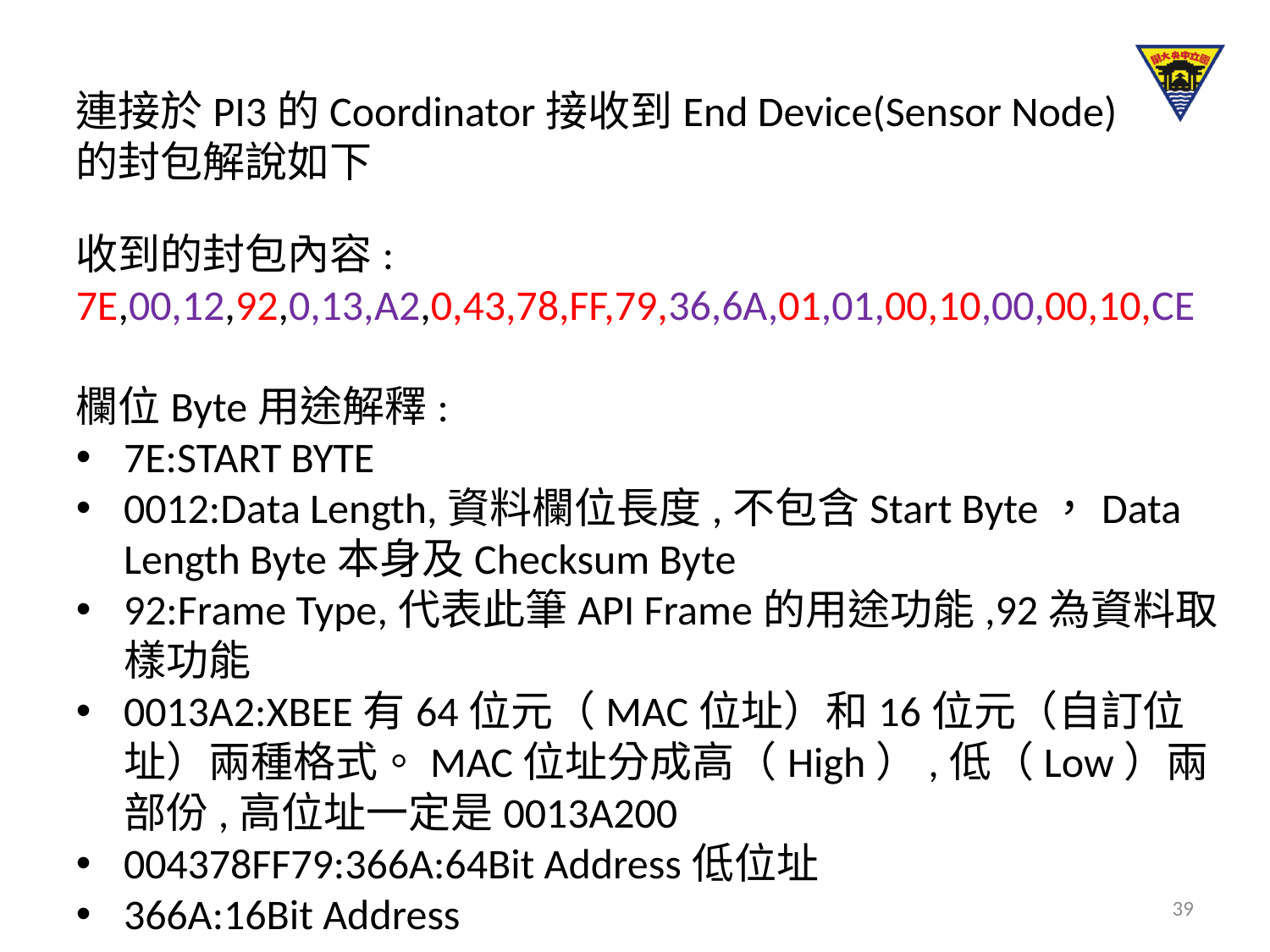

連接於PI3的Coordinator接收到End Device(Sensor Node)的封包解說如下
收到的封包內容:
7E,00,12,92,0,13,A2,0,43,78,FF,79,36,6A,01,01,00,10,00,00,10,CE

欄位Byte用途解釋:
7E:START BYTE
0012:Data Length,資料欄位長度,不包含Start Byte，Data Length Byte本身及Checksum Byte
92:Frame Type,代表此筆API Frame的用途功能,92為資料取樣功能
0013A2:XBEE有64位元（MAC位址）和16位元（自訂位址）兩種格式。MAC位址分成高（High）,低（Low）兩部份,高位址一定是0013A200
004378FF79:366A:64Bit Address低位址
366A:16Bit Address
39